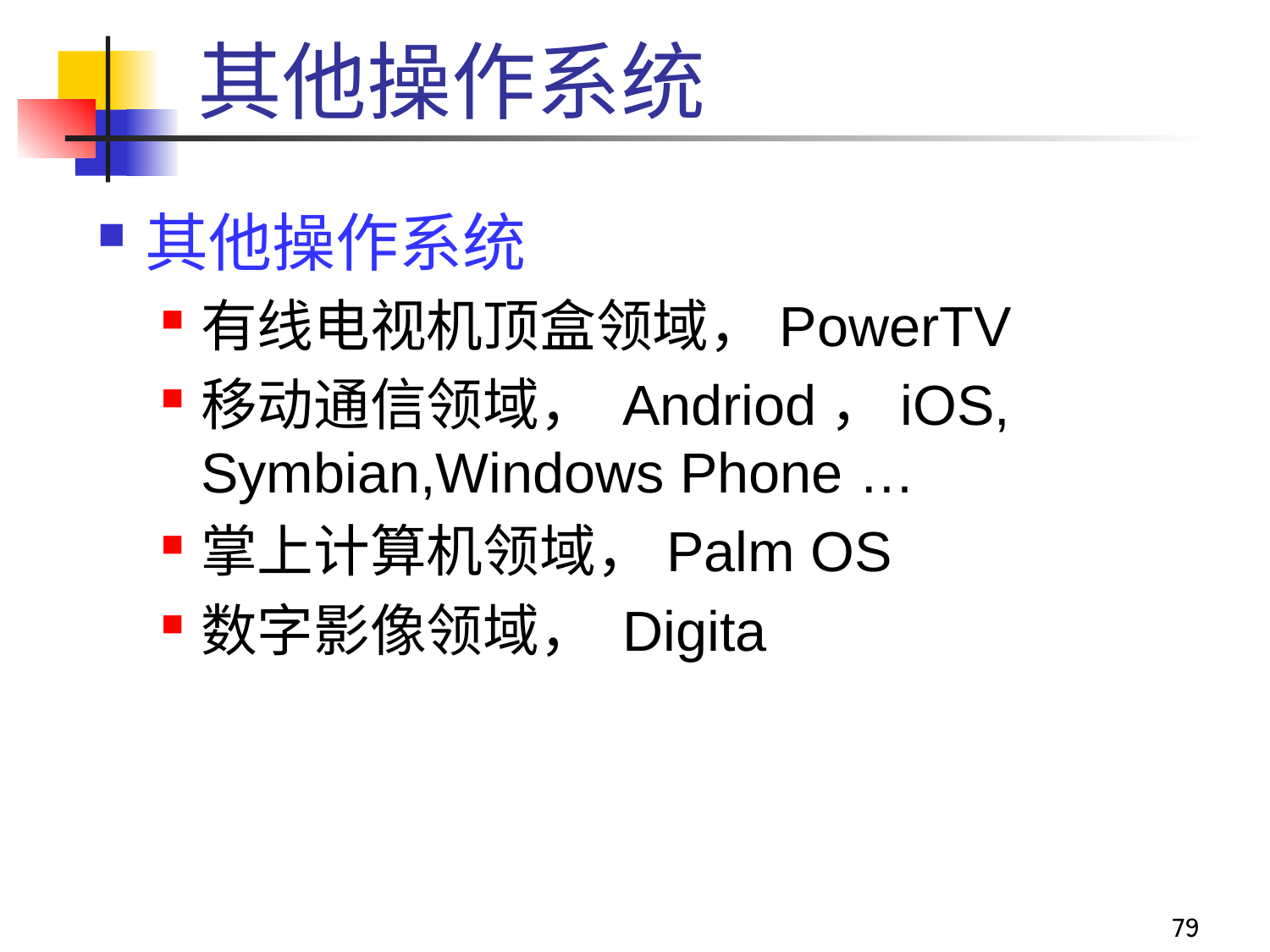

# 其他操作系统
其他操作系统
有线电视机顶盒领域，PowerTV
移动通信领域， Andriod，iOS, Symbian,Windows Phone …
掌上计算机领域，Palm OS
数字影像领域， Digita
79